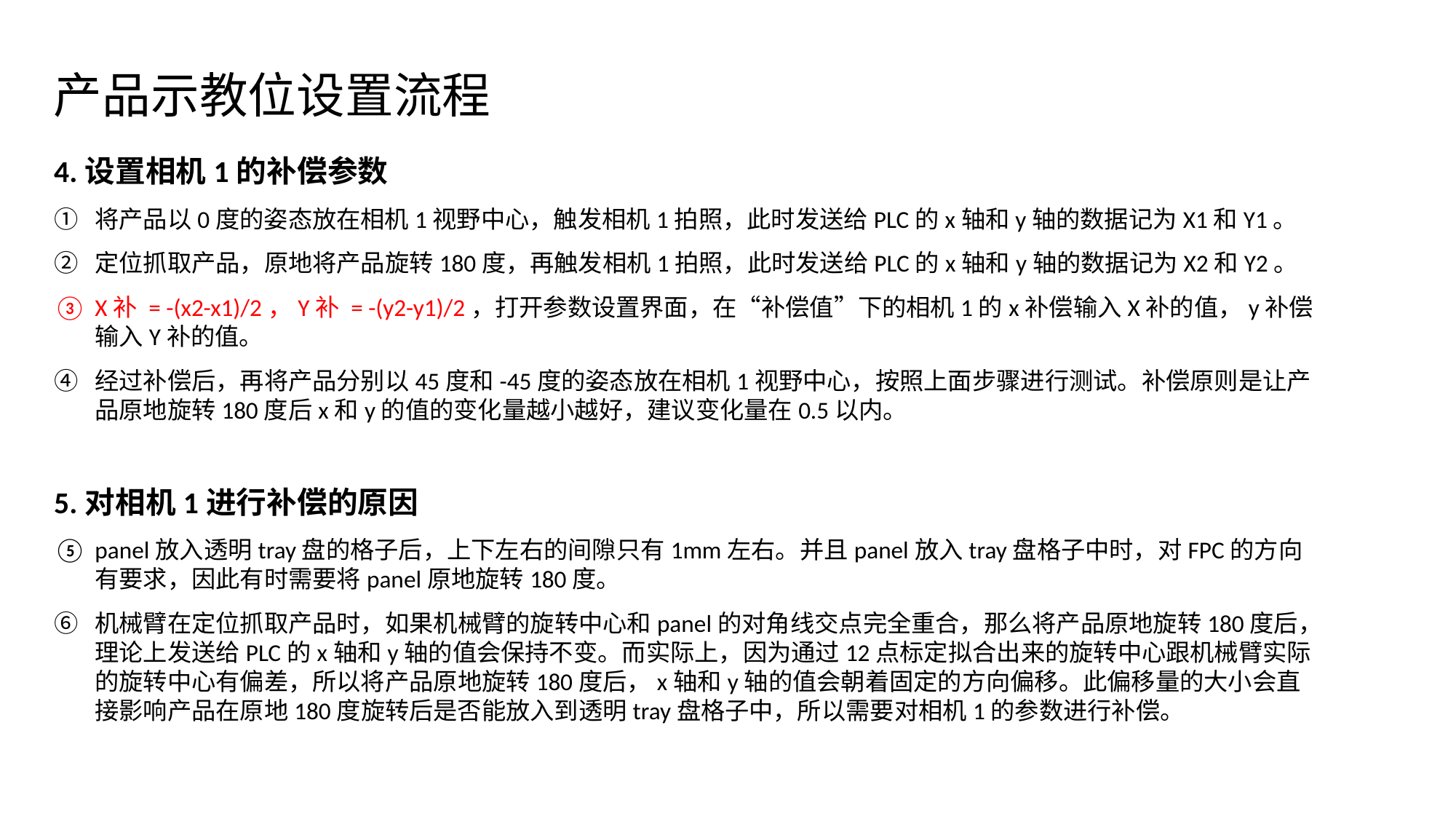

# 产品示教位设置流程
4.设置相机1的补偿参数
将产品以0度的姿态放在相机1视野中心，触发相机1拍照，此时发送给PLC的x轴和y轴的数据记为X1和Y1。
定位抓取产品，原地将产品旋转180度，再触发相机1拍照，此时发送给PLC的x轴和y轴的数据记为X2和Y2。
X补 = -(x2-x1)/2，Y补 = -(y2-y1)/2，打开参数设置界面，在“补偿值”下的相机1的x补偿输入X补的值，y补偿输入Y补的值。
经过补偿后，再将产品分别以45度和-45度的姿态放在相机1视野中心，按照上面步骤进行测试。补偿原则是让产品原地旋转180度后x和y的值的变化量越小越好，建议变化量在0.5以内。

5.对相机1进行补偿的原因
panel放入透明tray盘的格子后，上下左右的间隙只有1mm左右。并且panel放入tray盘格子中时，对FPC的方向有要求，因此有时需要将panel原地旋转180度。
机械臂在定位抓取产品时，如果机械臂的旋转中心和panel的对角线交点完全重合，那么将产品原地旋转180度后，理论上发送给PLC的x轴和y轴的值会保持不变。而实际上，因为通过12点标定拟合出来的旋转中心跟机械臂实际的旋转中心有偏差，所以将产品原地旋转180度后，x轴和y轴的值会朝着固定的方向偏移。此偏移量的大小会直接影响产品在原地180度旋转后是否能放入到透明tray盘格子中，所以需要对相机1的参数进行补偿。